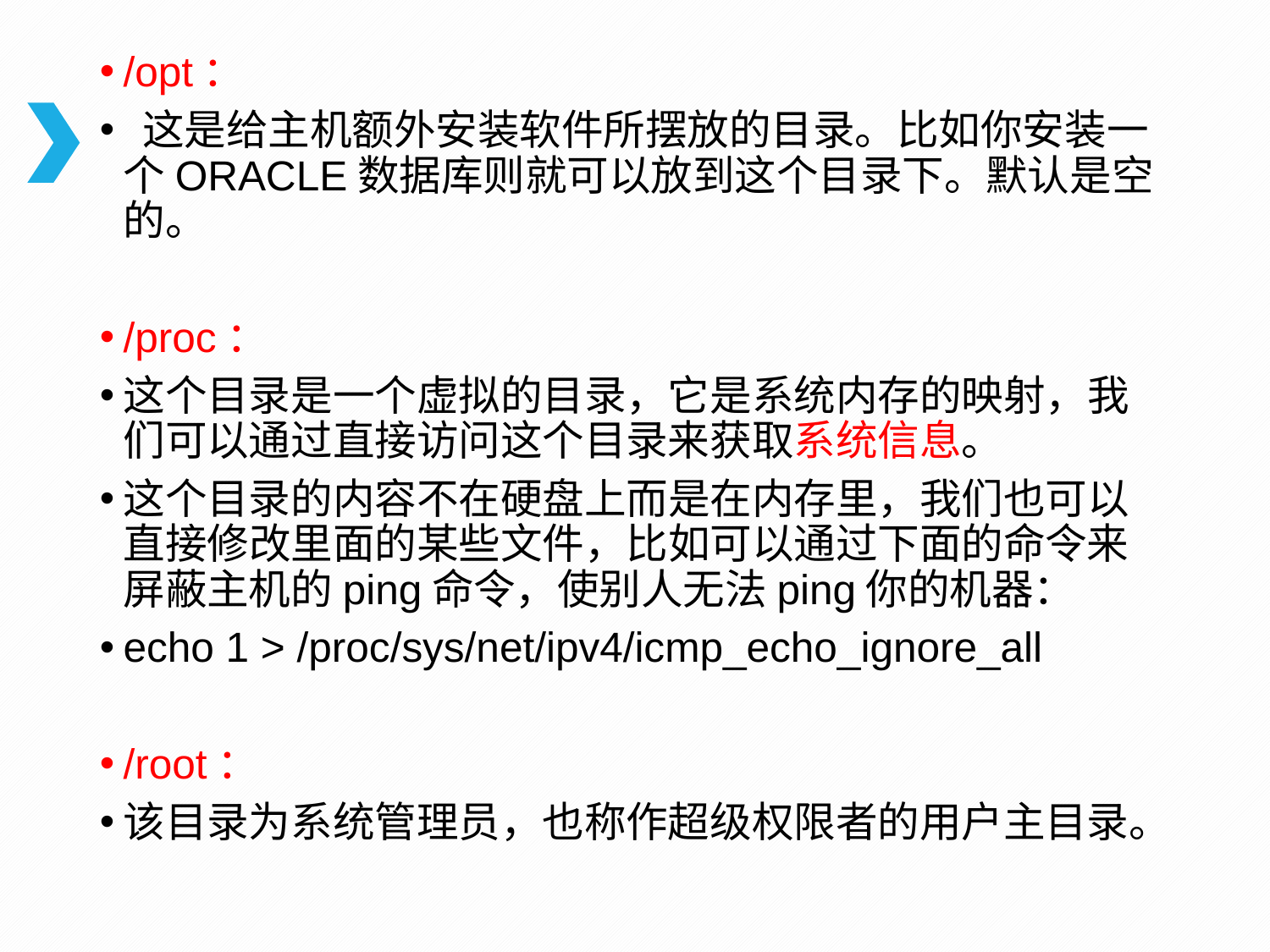

/opt：
 这是给主机额外安装软件所摆放的目录。比如你安装一个ORACLE数据库则就可以放到这个目录下。默认是空的。

/proc：
这个目录是一个虚拟的目录，它是系统内存的映射，我们可以通过直接访问这个目录来获取系统信息。
这个目录的内容不在硬盘上而是在内存里，我们也可以直接修改里面的某些文件，比如可以通过下面的命令来屏蔽主机的ping命令，使别人无法ping你的机器：
echo 1 > /proc/sys/net/ipv4/icmp_echo_ignore_all

/root：
该目录为系统管理员，也称作超级权限者的用户主目录。